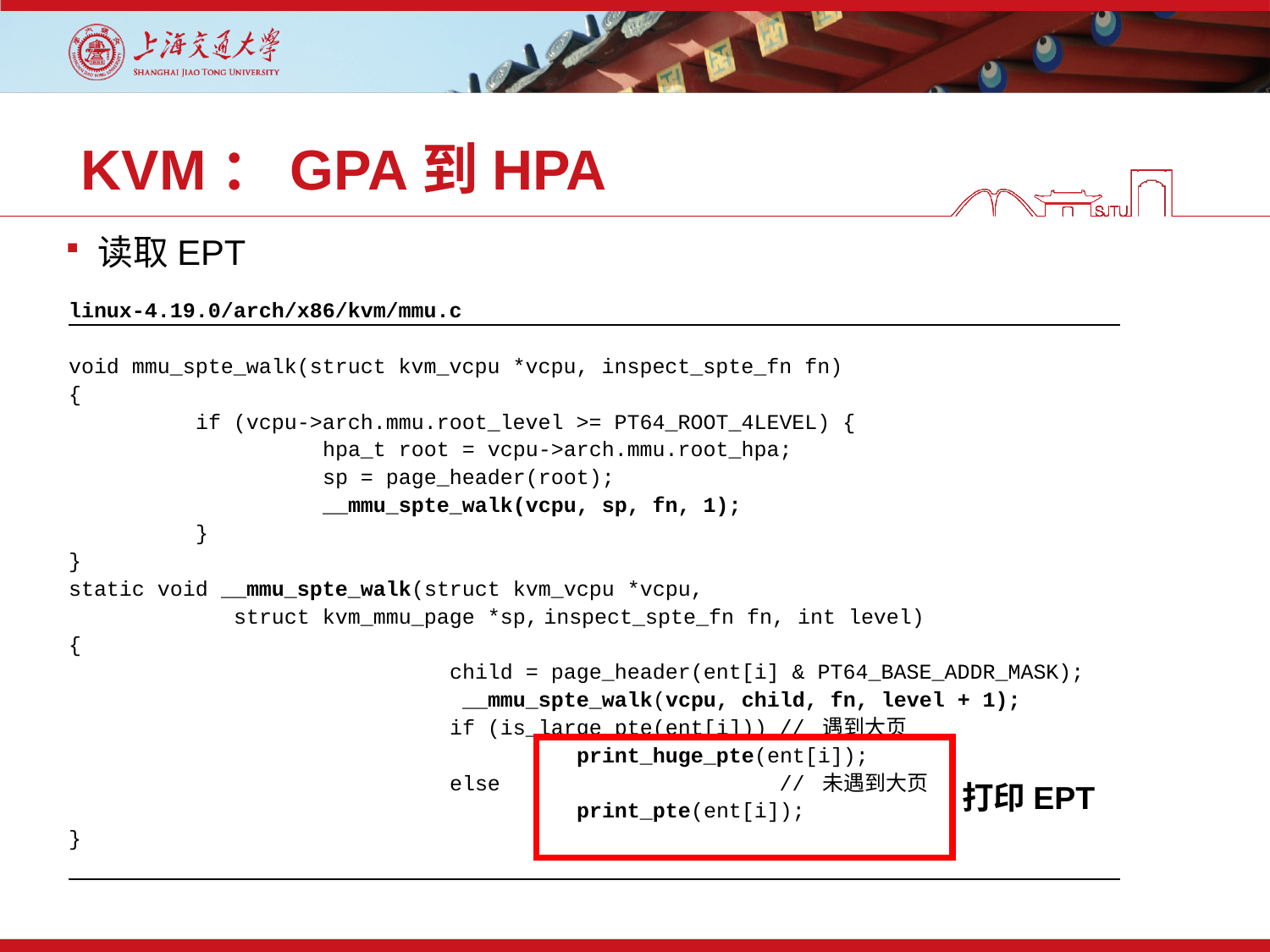

# KVM：GPA到HPA
读取EPT

| linux-4.19.0/arch/x86/kvm/mmu.c |
| --- |
| void mmu\_spte\_walk(struct kvm\_vcpu \*vcpu, inspect\_spte\_fn fn) { if (vcpu->arch.mmu.root\_level >= PT64\_ROOT\_4LEVEL) { hpa\_t root = vcpu->arch.mmu.root\_hpa; sp = page\_header(root); \_\_mmu\_spte\_walk(vcpu, sp, fn, 1); } } static void \_\_mmu\_spte\_walk(struct kvm\_vcpu \*vcpu, struct kvm\_mmu\_page \*sp, inspect\_spte\_fn fn, int level) { child = page\_header(ent[i] & PT64\_BASE\_ADDR\_MASK); \_\_mmu\_spte\_walk(vcpu, child, fn, level + 1); if (is\_large\_pte(ent[i])) // 遇到大页 print\_huge\_pte(ent[i]); else // 未遇到大页 print\_pte(ent[i]); } |

打印EPT